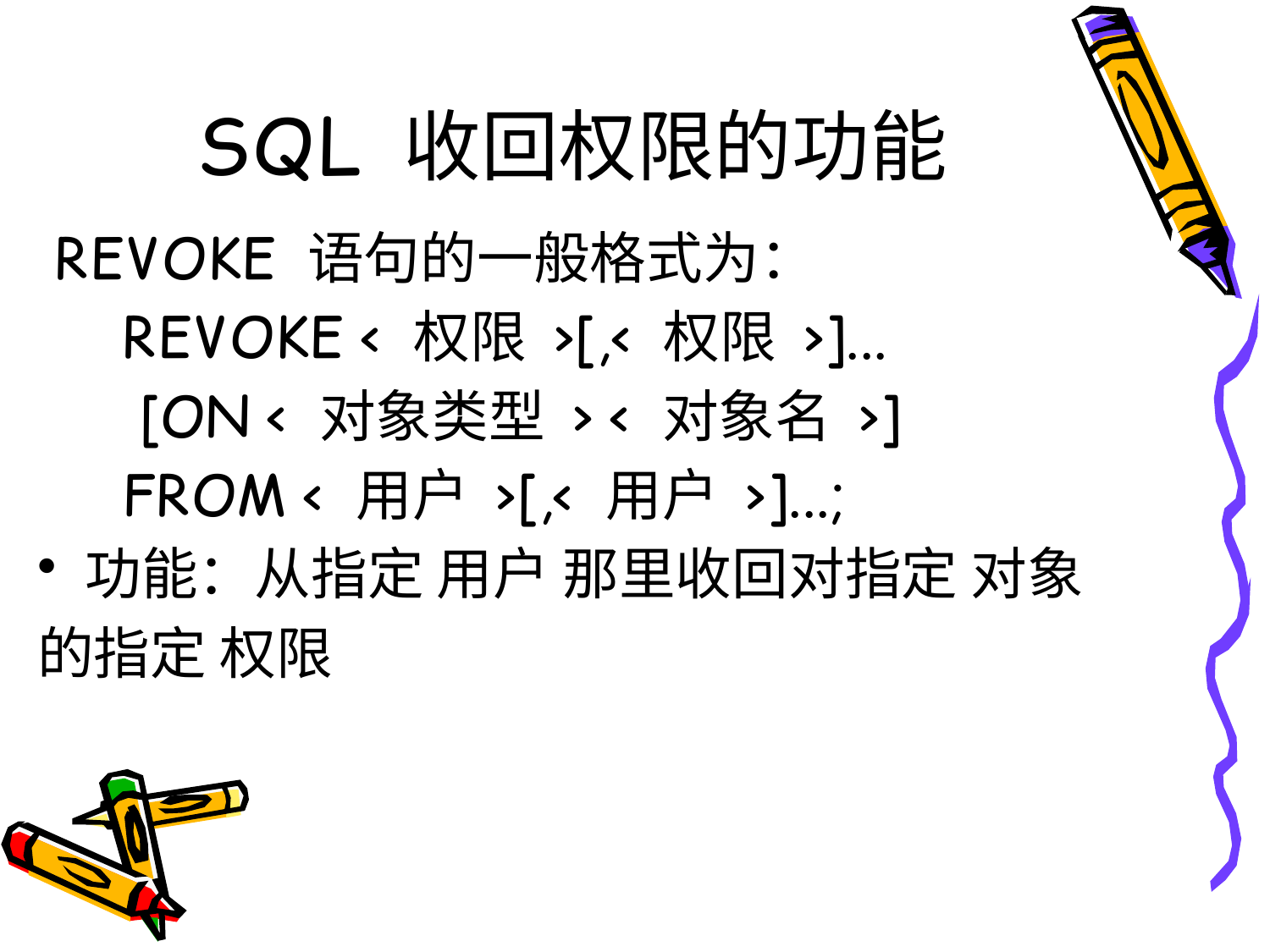

# SQL 收回权限的功能
 REVOKE 语句的一般格式为：
     REVOKE < 权限 >[,< 权限 >]...
      [ON < 对象类型 > < 对象名 >]
     FROM < 用户 >[,< 用户 >]...;
功能：从指定 用户 那里收回对指定 对象
的指定 权限